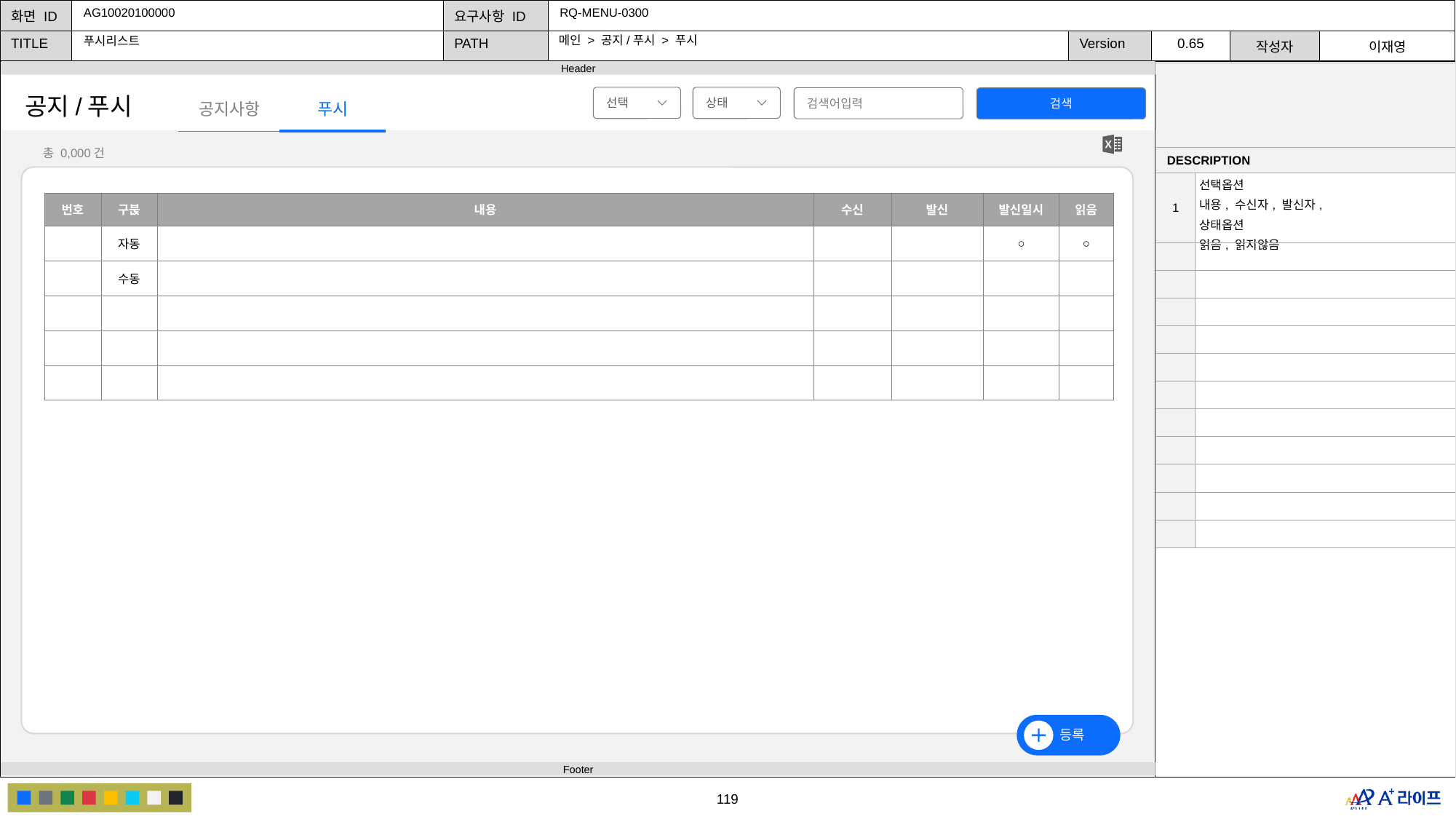

AG10020100000

RQ-MENU-0300
메인 > 공지/푸시 > 푸시
푸시리스트
|  |  |
| --- | --- |
| DESCRIPTION |  |
| 1 | 선택옵션 내용, 수신자, 발신자, 상태옵션 읽음, 읽지않음 |
|  |  |
|  |  |
|  |  |
|  |  |
|  |  |
|  |  |
|  |  |
|  |  |
|  |  |
|  |  |
|  |  |
공지/푸시
선택

상태

검색어입력
검색
푸시
공지사항

총 0,000건

| 번호 | 구붅 | 내용 | 수신 | 발신 | 발신일시 | 읽음 |
| --- | --- | --- | --- | --- | --- | --- |
|  | 자동 |  |  |  | ○ | ○ |
|  | 수동 |  |  |  |  |  |
|  |  |  |  |  |  |  |
|  |  |  |  |  |  |  |
|  |  |  |  |  |  |  |

등록